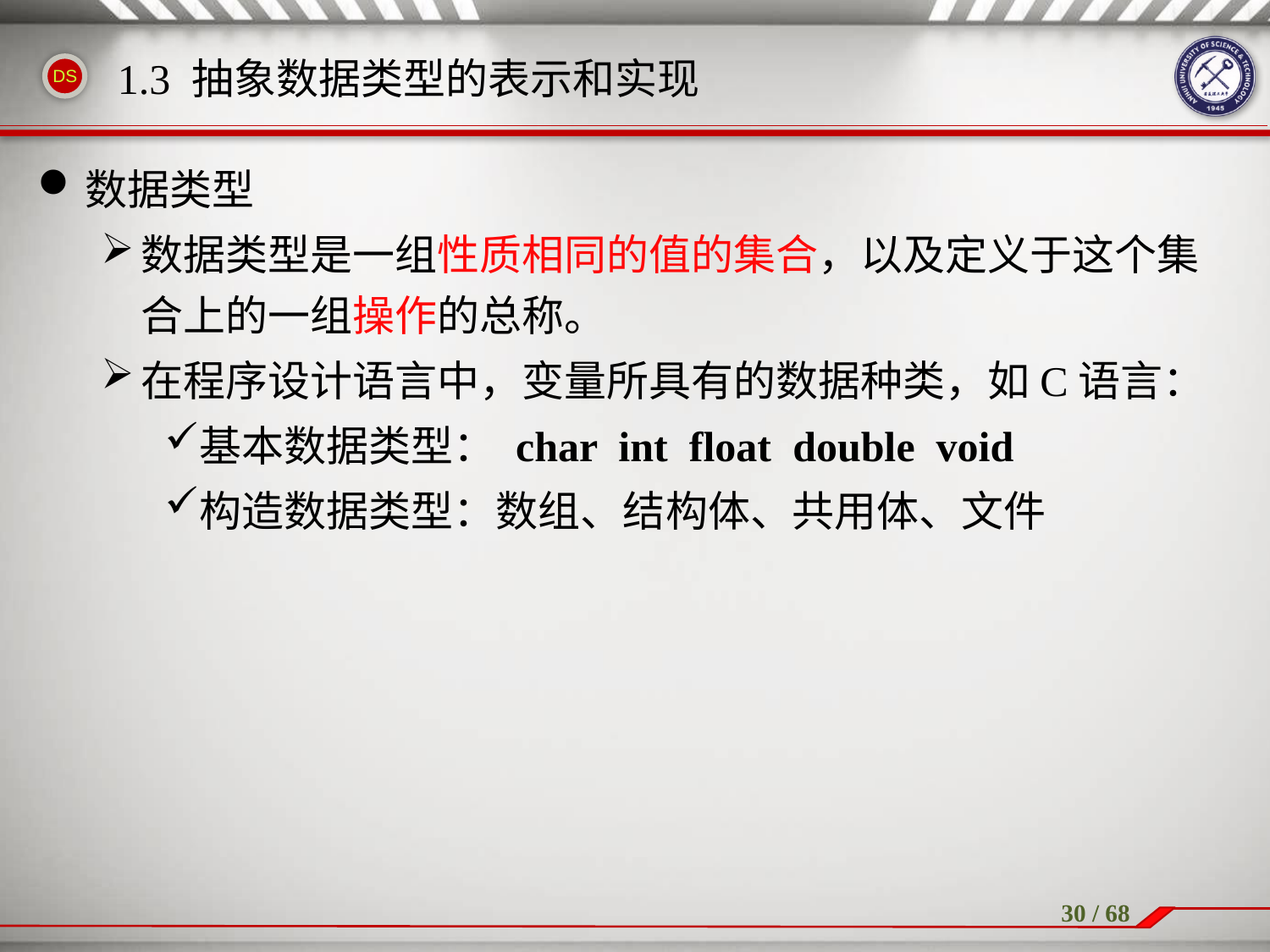

1.3 抽象数据类型的表示和实现
数据类型
数据类型是一组性质相同的值的集合，以及定义于这个集合上的一组操作的总称。
在程序设计语言中，变量所具有的数据种类，如C语言：
基本数据类型： char  int  float  double  void
构造数据类型：数组、结构体、共用体、文件